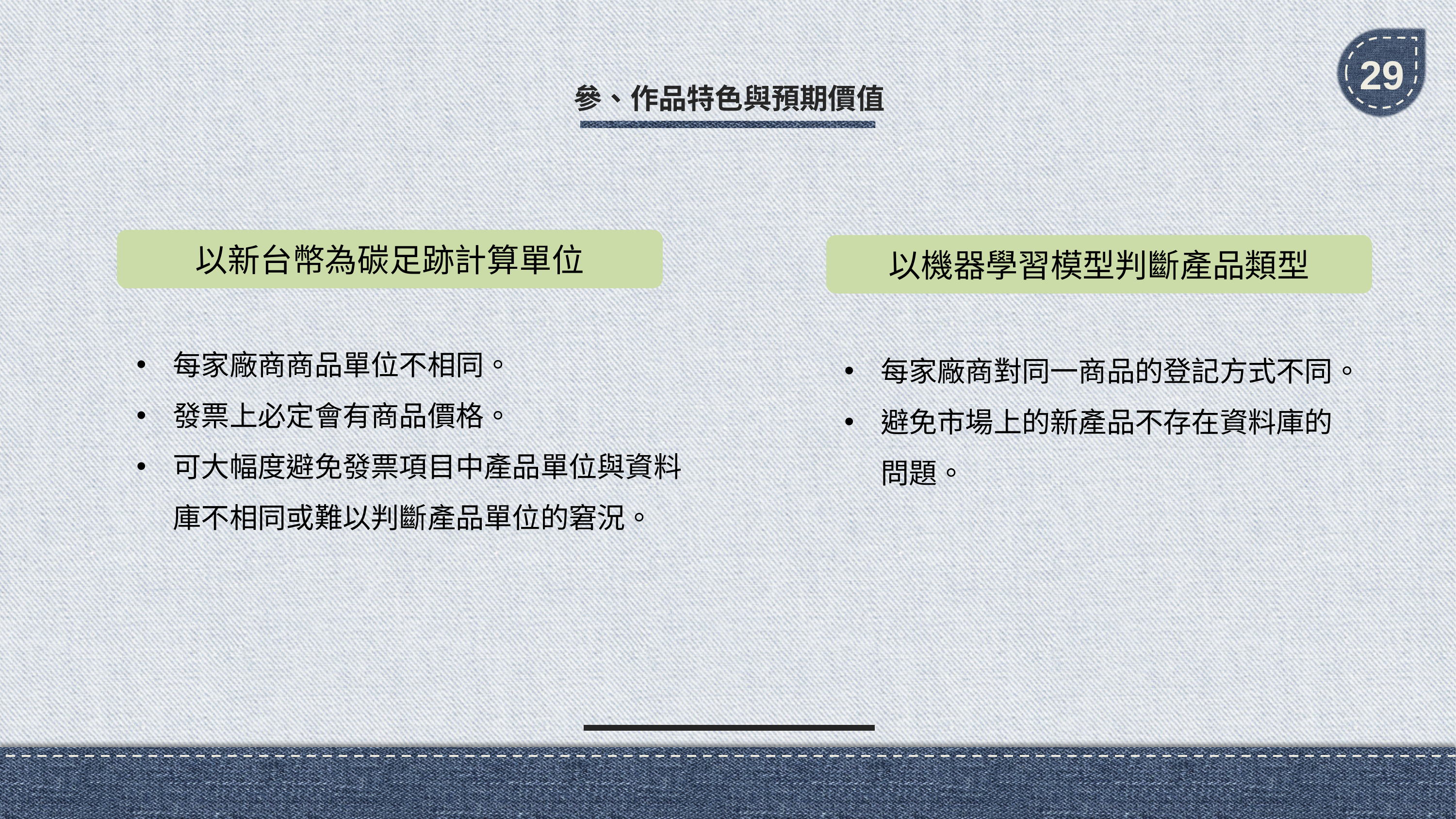

29
參、作品特色與預期價值
以新台幣為碳足跡計算單位
以機器學習模型判斷產品類型
每家廠商商品單位不相同。
發票上必定會有商品價格。
可大幅度避免發票項目中產品單位與資料庫不相同或難以判斷產品單位的窘況。
每家廠商對同一商品的登記方式不同。
避免市場上的新產品不存在資料庫的問題。